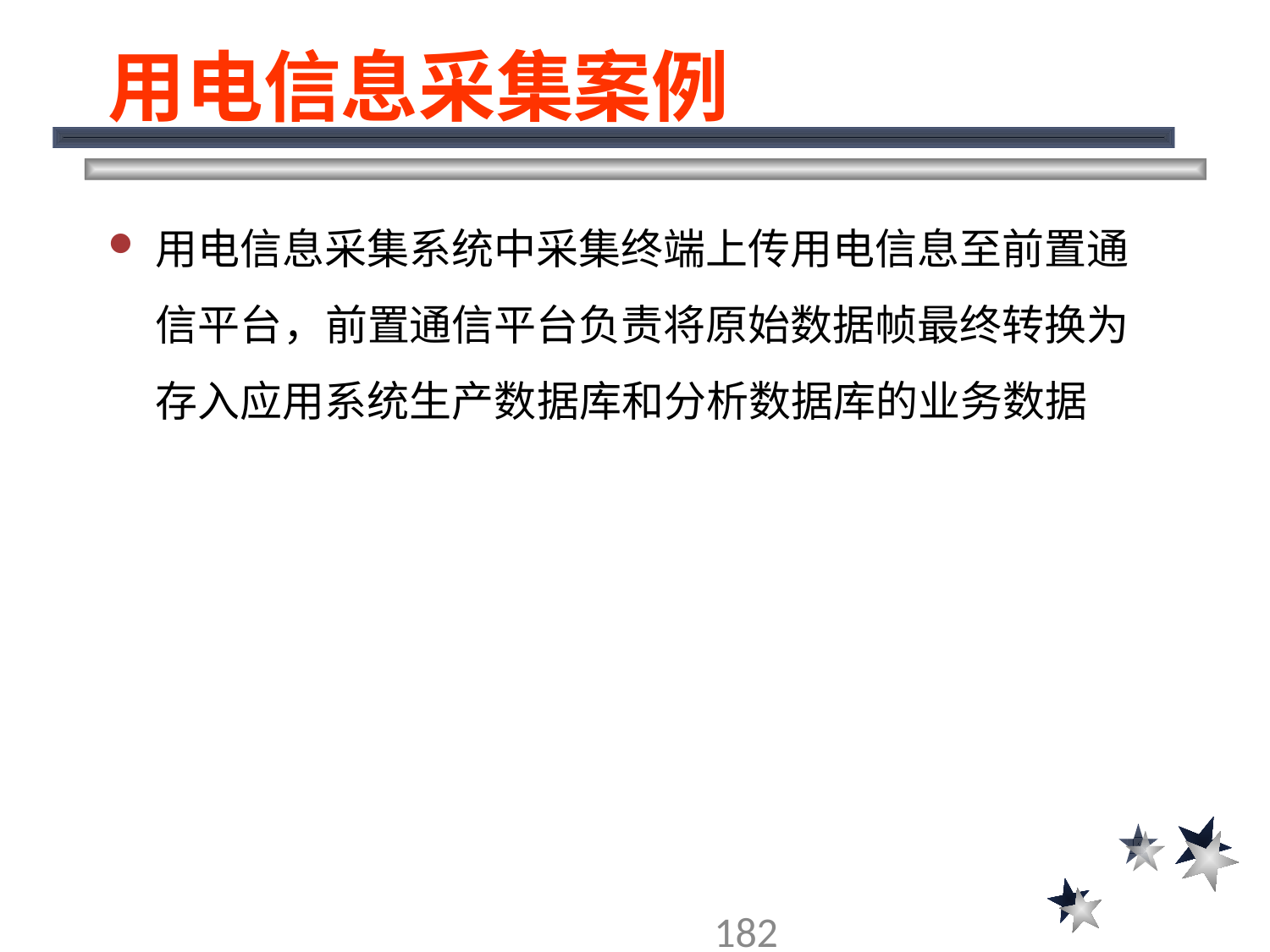

# 用电信息采集案例
用电信息采集系统中采集终端上传用电信息至前置通信平台，前置通信平台负责将原始数据帧最终转换为存入应用系统生产数据库和分析数据库的业务数据
182